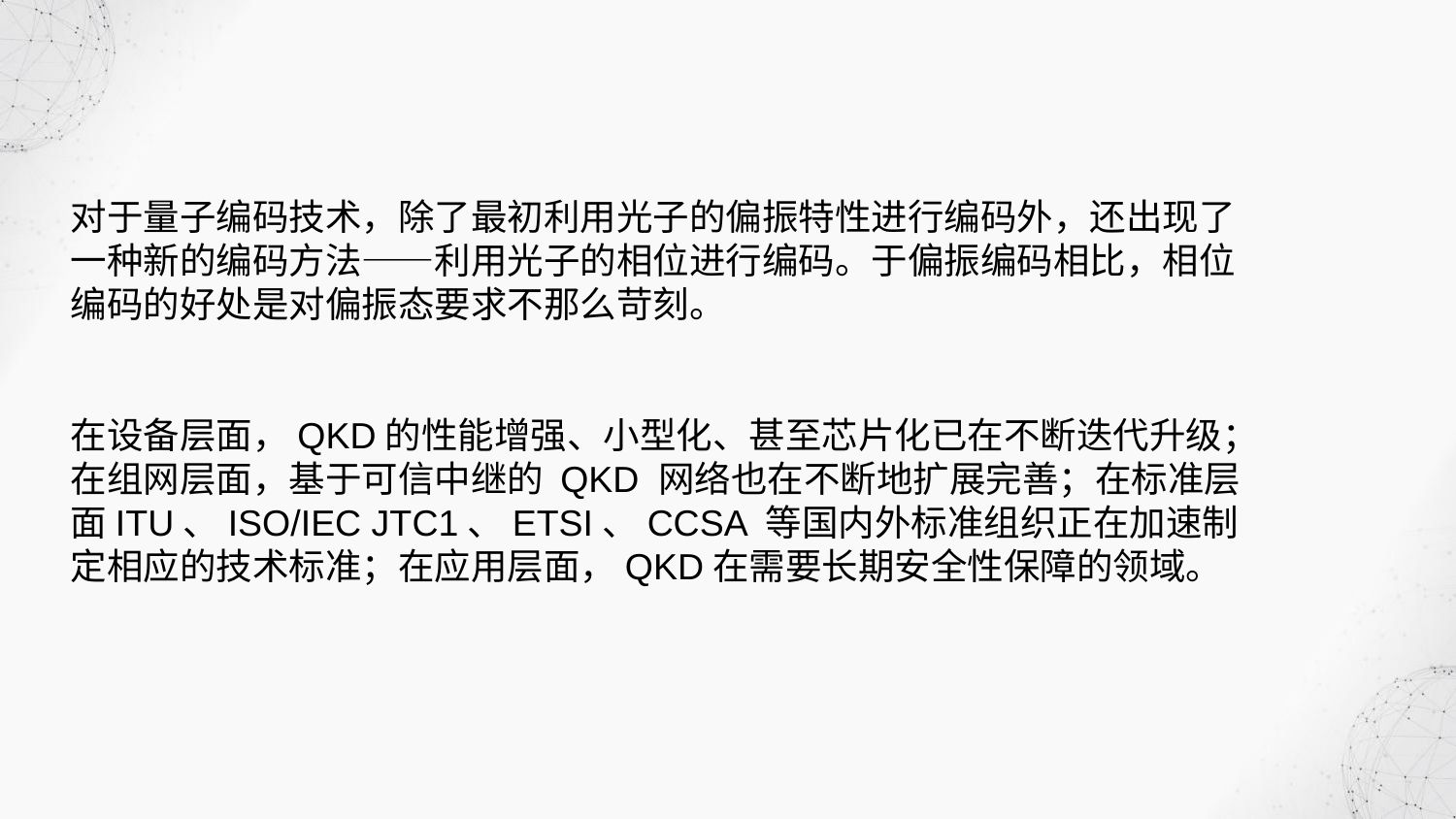

对于量子编码技术，除了最初利用光子的偏振特性进行编码外，还出现了一种新的编码方法——利用光子的相位进行编码。于偏振编码相比，相位编码的好处是对偏振态要求不那么苛刻。

在设备层面，QKD的性能增强、小型化、甚至芯片化已在不断迭代升级；在组网层面，基于可信中继的 QKD 网络也在不断地扩展完善；在标准层面ITU、ISO/IEC JTC1、ETSI、CCSA 等国内外标准组织正在加速制定相应的技术标准；在应用层面，QKD在需要长期安全性保障的领域。